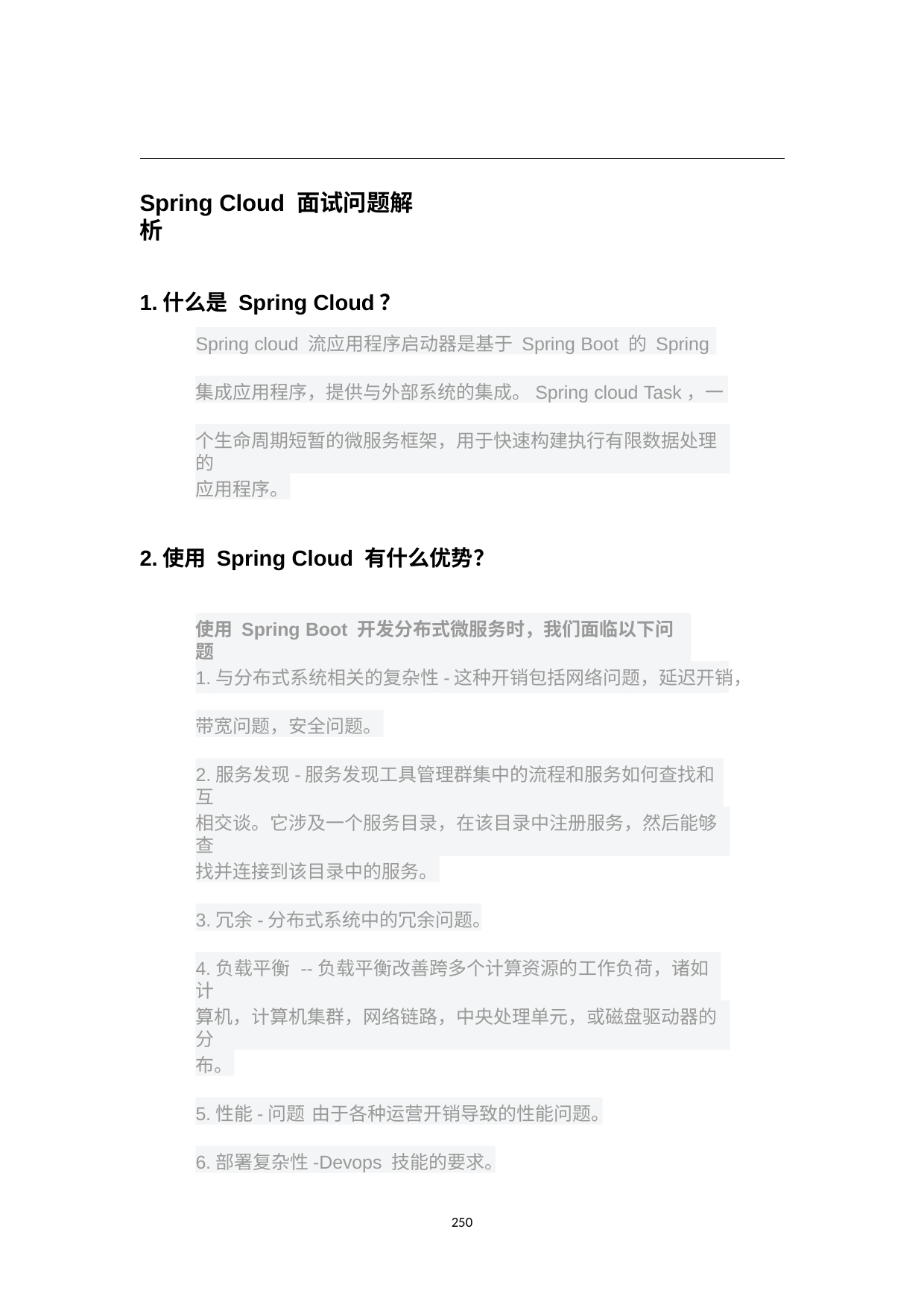

Spring Cloud 面试问题解析

1.什么是 Spring Cloud？
Spring cloud 流应用程序启动器是基于 Spring Boot 的 Spring
集成应用程序，提供与外部系统的集成。Spring cloud Task，一
个生命周期短暂的微服务框架，用于快速构建执行有限数据处理的
应用程序。
2.使用 Spring Cloud 有什么优势？
使用 Spring Boot 开发分布式微服务时，我们面临以下问题

1.与分布式系统相关的复杂性-这种开销包括网络问题，延迟开销，
带宽问题，安全问题。
2.服务发现-服务发现工具管理群集中的流程和服务如何查找和互
相交谈。它涉及一个服务目录，在该目录中注册服务，然后能够查
找并连接到该目录中的服务。
3.冗余-分布式系统中的冗余问题。
4.负载平衡 --负载平衡改善跨多个计算资源的工作负荷，诸如计
算机，计算机集群，网络链路，中央处理单元，或磁盘驱动器的分
布。
5.性能-问题 由于各种运营开销导致的性能问题。
6.部署复杂性-Devops 技能的要求。
250